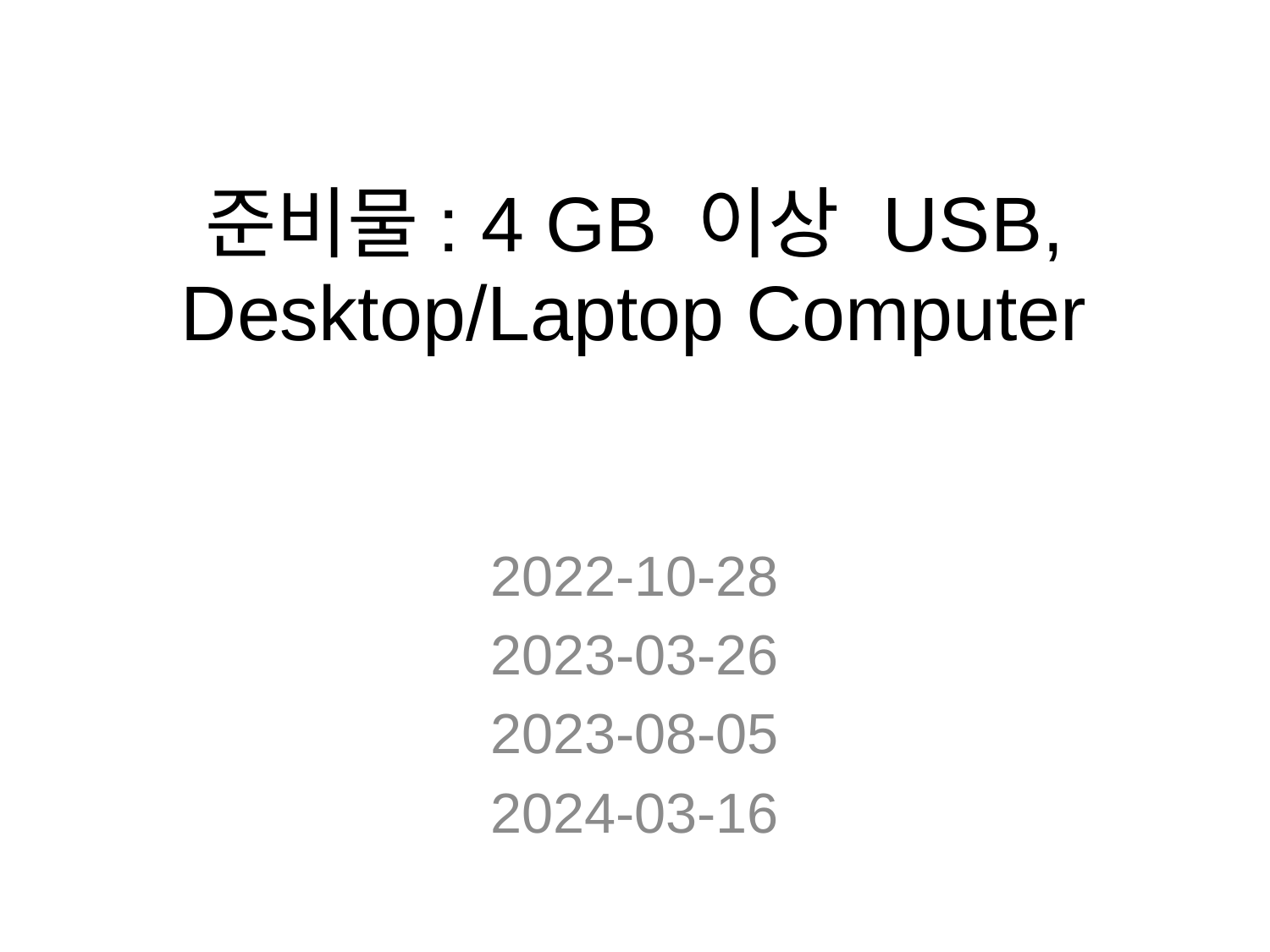

# 준비물: 4 GB 이상 USB, Desktop/Laptop Computer
2022-10-28
2023-03-26
2023-08-05
2024-03-16